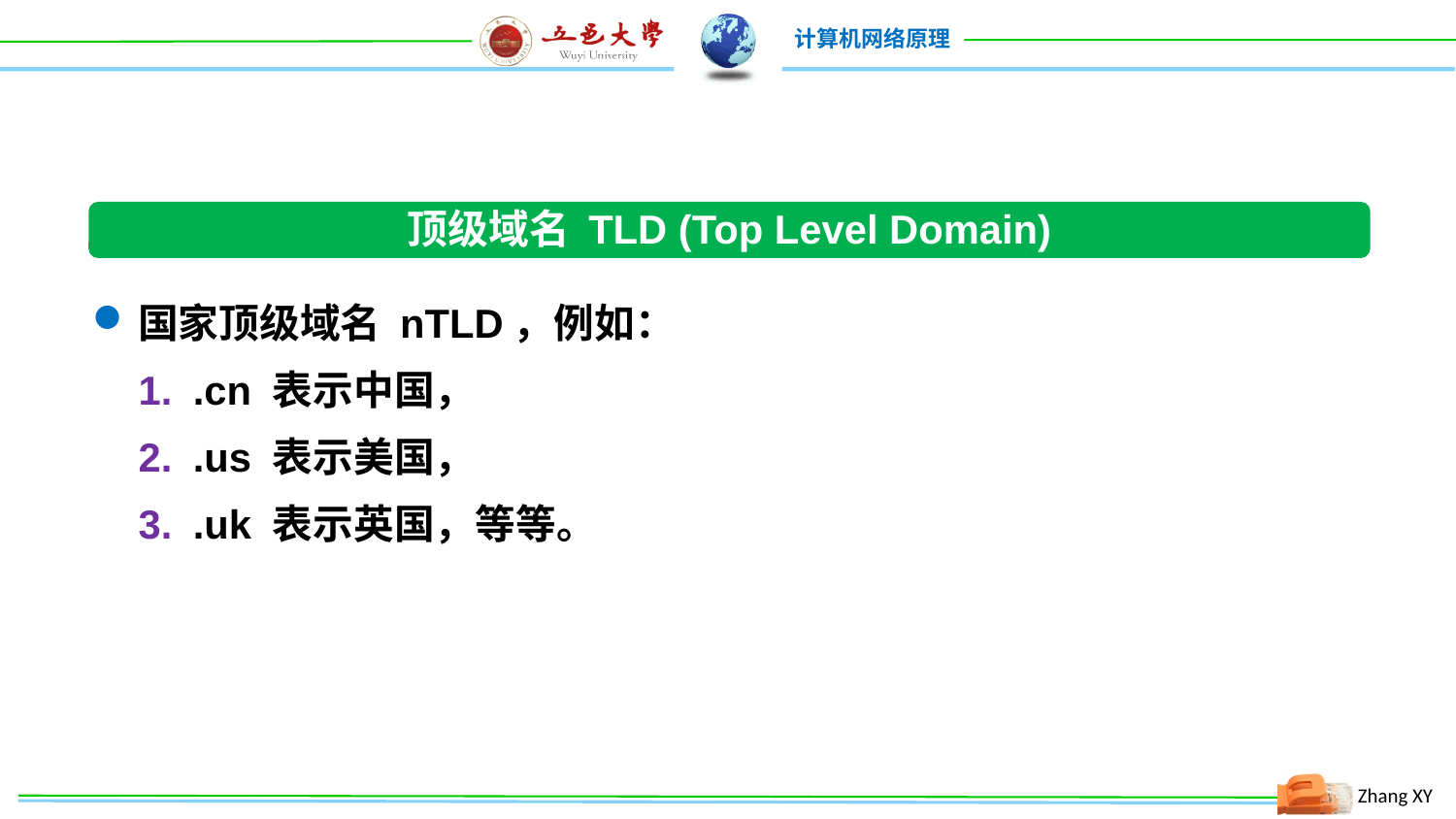

顶级域名 TLD (Top Level Domain)

国家顶级域名 nTLD，例如：
.cn 表示中国，
.us 表示美国，
.uk 表示英国，等等。